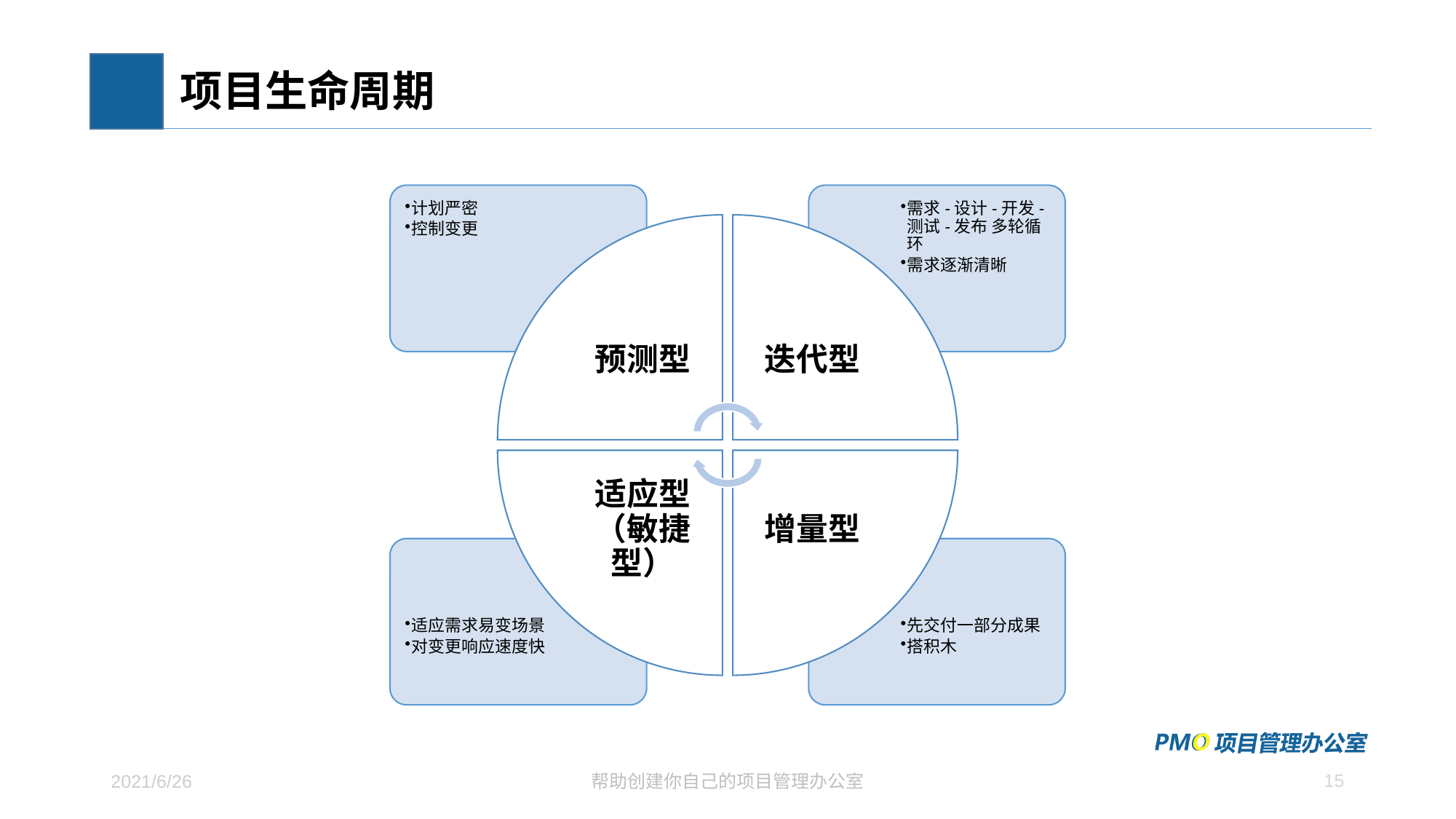

# 项目生命周期

先交付一部分成果
搭积木

适应需求易变场景
对变更响应速度快
需求-设计-开发-测试-发布 多轮循环
需求逐渐清晰
计划严密
控制变更
预测型
迭代型
增量型
适应型（敏捷型）
15
2021/6/26
帮助创建你自己的项目管理办公室